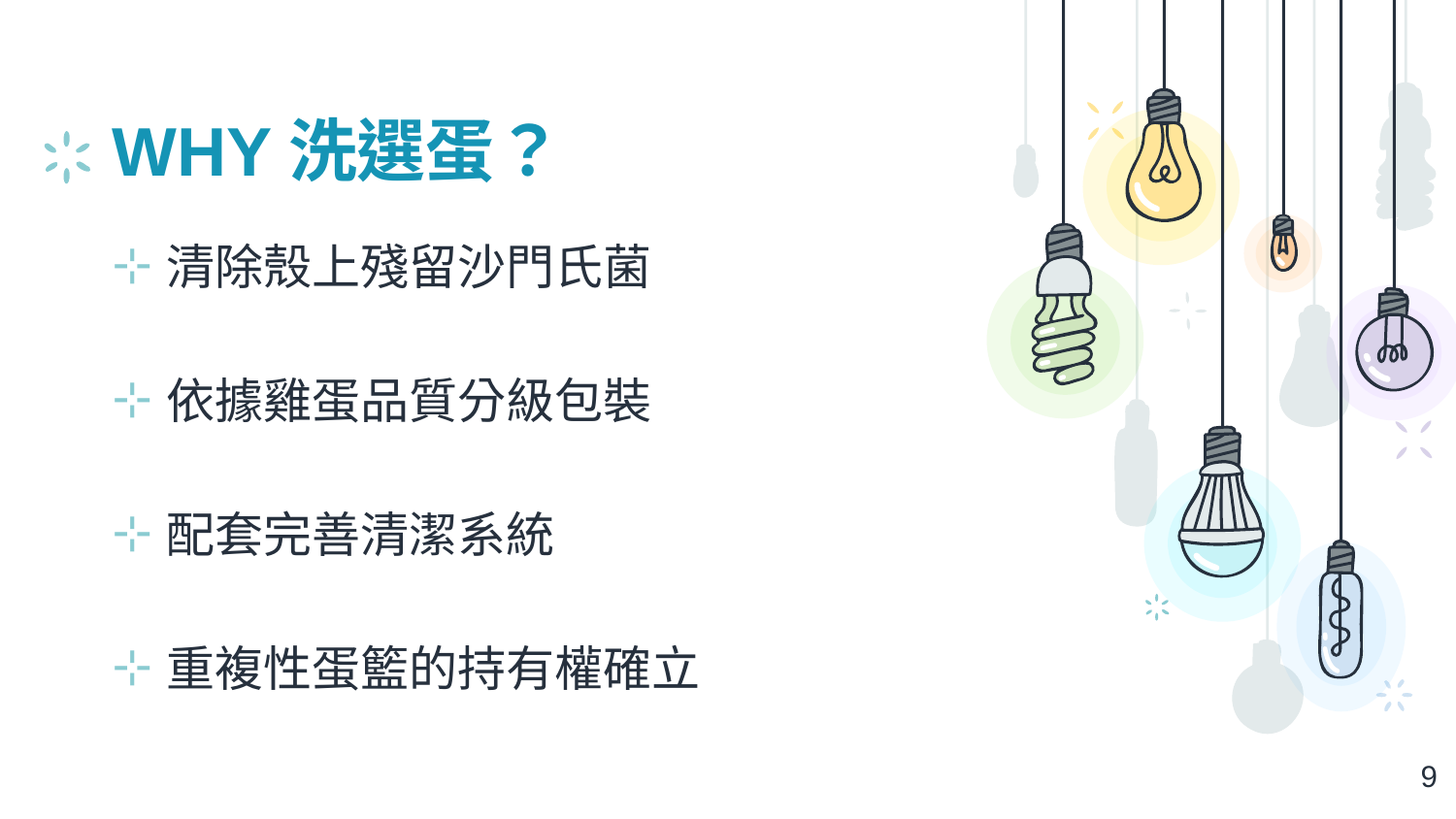

# WHY洗選蛋？
清除殼上殘留沙門氏菌

依據雞蛋品質分級包裝

配套完善清潔系統

重複性蛋籃的持有權確立

9